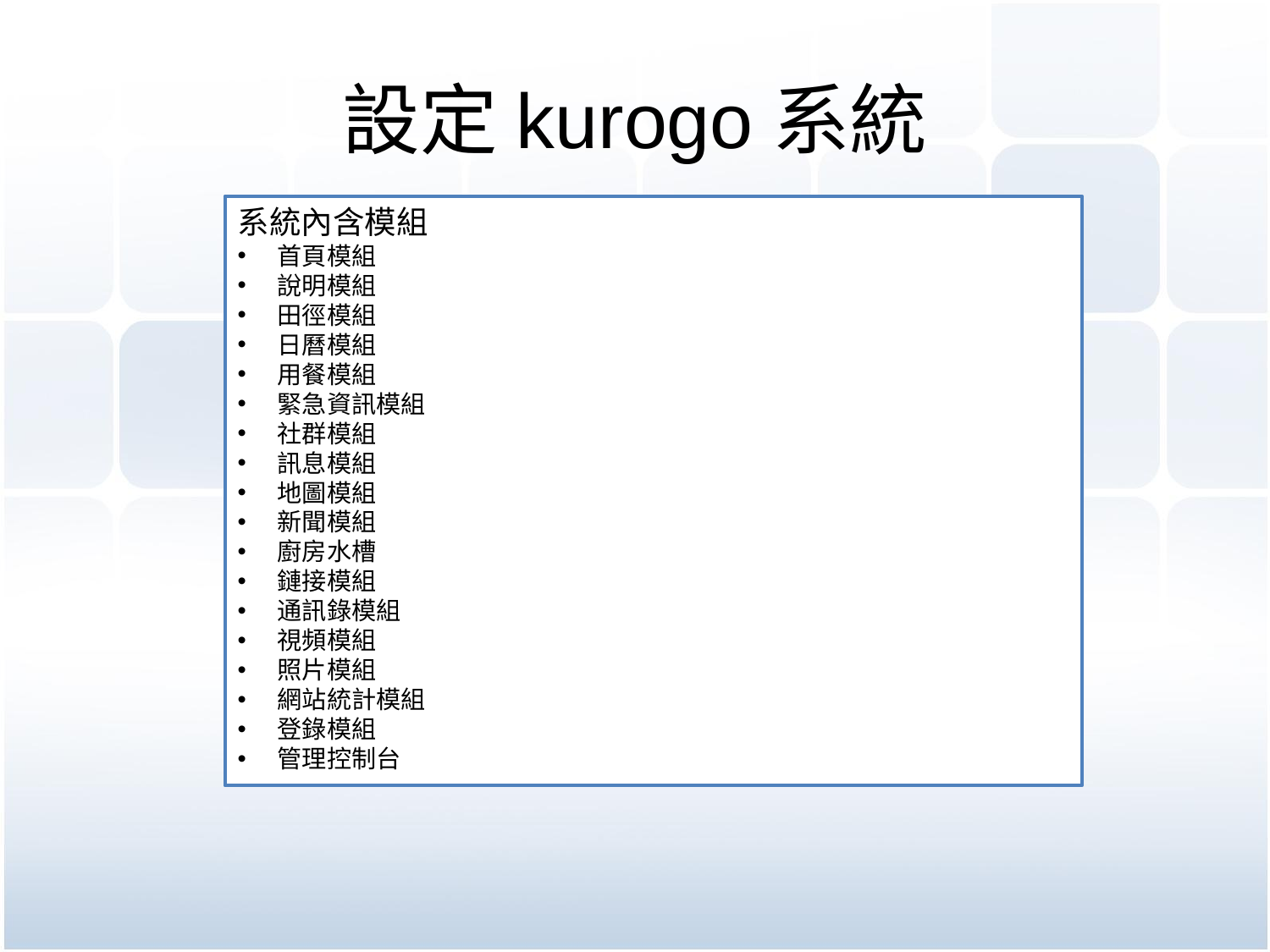

# 設定kurogo系統
系統內含模組
首頁模組
說明模組
田徑模組
日曆模組
用餐模組
緊急資訊模組
社群模組
訊息模組
地圖模組
新聞模組
廚房水槽
鏈接模組
通訊錄模組
視頻模組
照片模組
網站統計模組
登錄模組
管理控制台